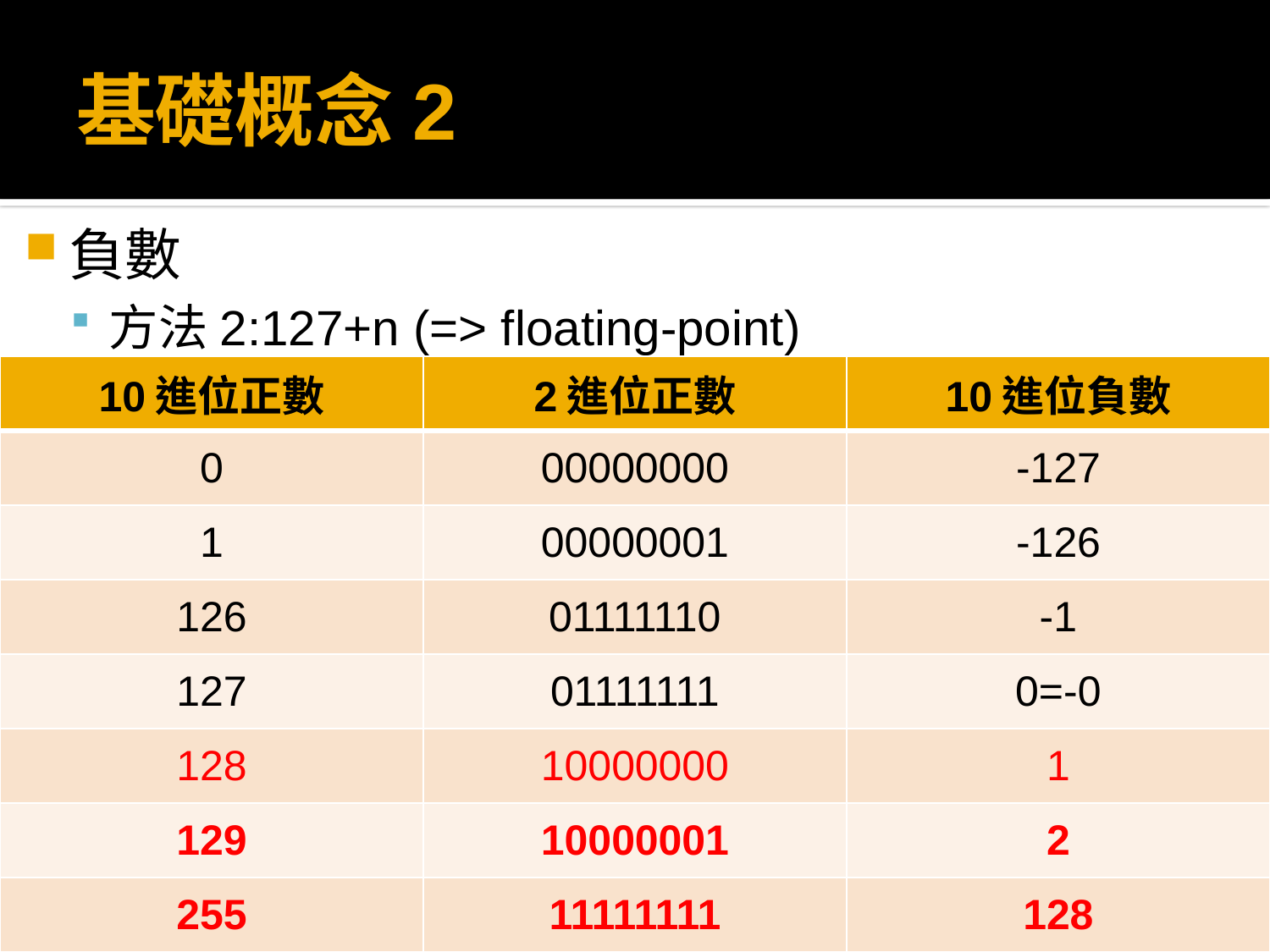

# 基礎概念2
負數
方法2:127+n (=> floating-point)
| 10進位正數 | 2進位正數 | 10進位負數 |
| --- | --- | --- |
| 0 | 00000000 | -127 |
| 1 | 00000001 | -126 |
| 126 | 01111110 | -1 |
| 127 | 01111111 | 0=-0 |
| 128 | 10000000 | 1 |
| 129 | 10000001 | 2 |
| 255 | 11111111 | 128 |
44